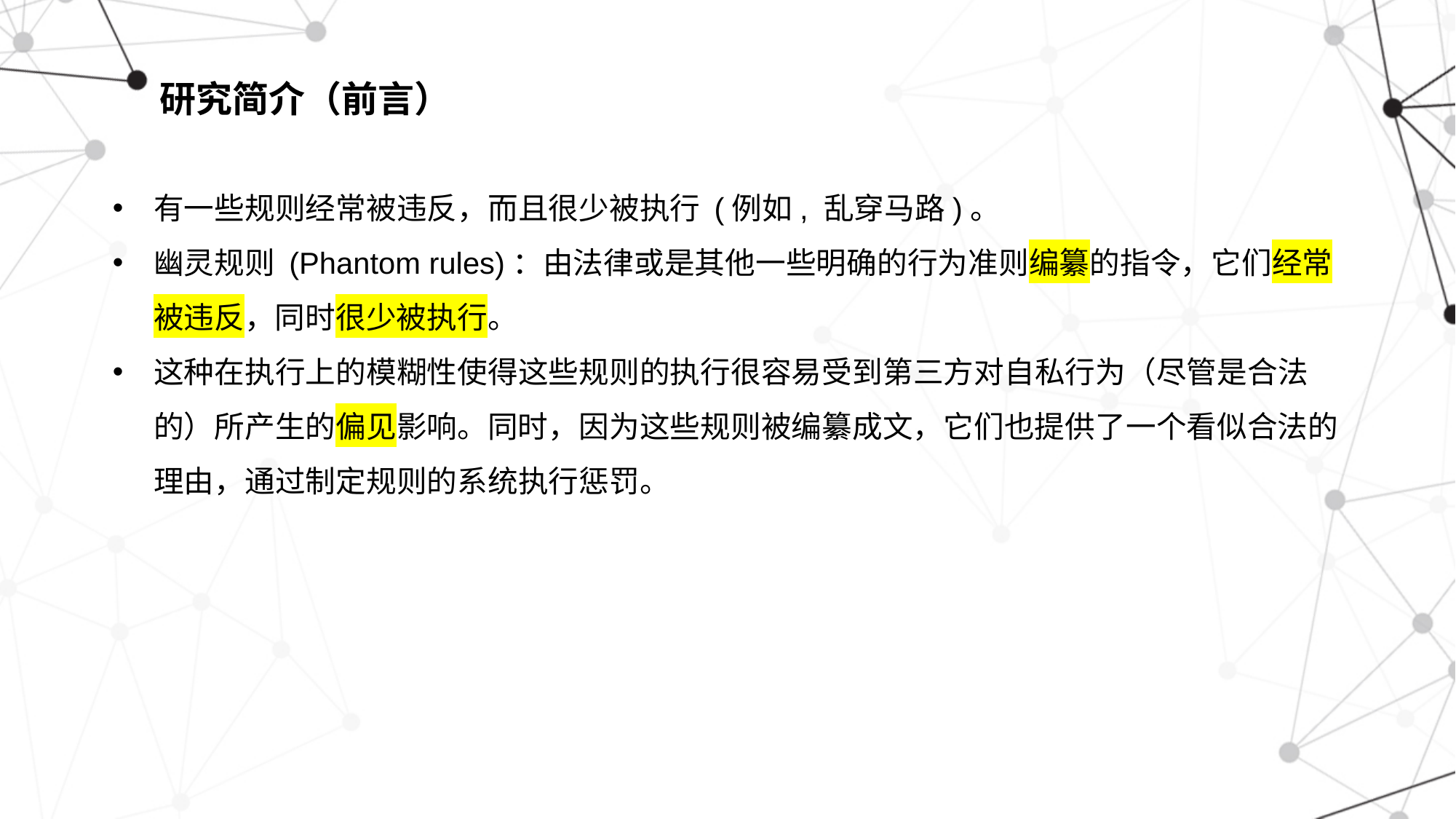

# 研究简介（前言）
有一些规则经常被违反，而且很少被执行 (例如, 乱穿马路)。
幽灵规则 (Phantom rules)：由法律或是其他一些明确的行为准则编纂的指令，它们经常被违反，同时很少被执行。
这种在执行上的模糊性使得这些规则的执行很容易受到第三方对自私行为（尽管是合法的）所产生的偏见影响。同时，因为这些规则被编纂成文，它们也提供了一个看似合法的理由，通过制定规则的系统执行惩罚。